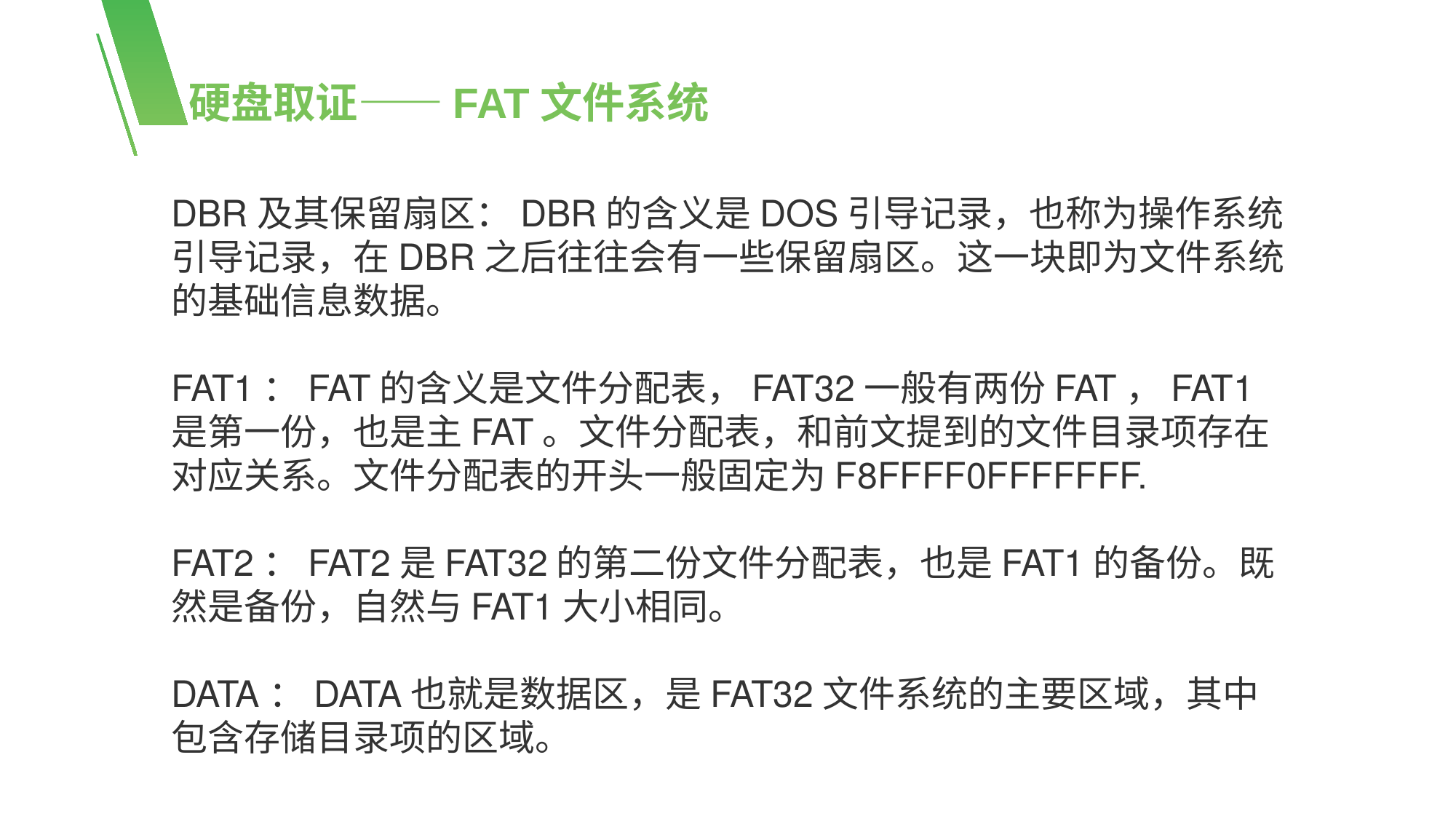

硬盘取证——FAT文件系统
DBR及其保留扇区：DBR的含义是DOS引导记录，也称为操作系统引导记录，在DBR之后往往会有一些保留扇区。这一块即为文件系统的基础信息数据。

FAT1：FAT的含义是文件分配表，FAT32一般有两份FAT，FAT1是第一份，也是主FAT。文件分配表，和前文提到的文件目录项存在对应关系。文件分配表的开头一般固定为F8FFFF0FFFFFFF.

FAT2：FAT2是FAT32的第二份文件分配表，也是FAT1的备份。既然是备份，自然与FAT1大小相同。

DATA：DATA也就是数据区，是FAT32文件系统的主要区域，其中包含存储目录项的区域。